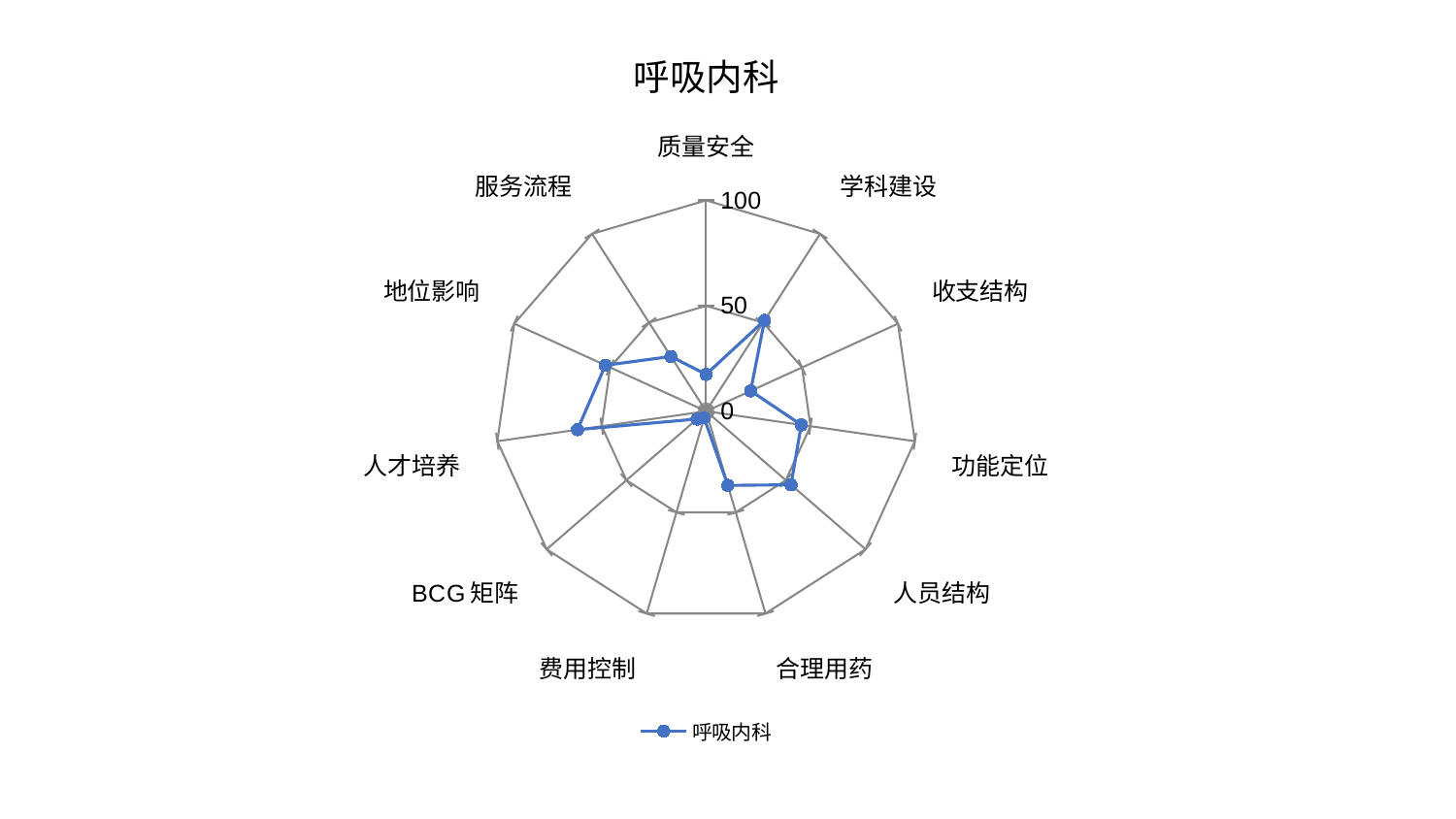

### Chart: 呼吸内科

| Category | 呼吸内科 |
|---|---|
| 质量安全 | 17.482955707812227 |
| 学科建设 | 51.22753564322625 |
| 收支结构 | 23.22246315948886 |
| 功能定位 | 45.5808121635731 |
| 人员结构 | 53.28397491964628 |
| 合理用药 | 36.66104447568992 |
| 费用控制 | 3.3286454867892585 |
| BCG矩阵 | 5.648405468644612 |
| 人才培养 | 61.60731322966518 |
| 地位影响 | 52.502910499144996 |
| 服务流程 | 30.86778417247499 |
156